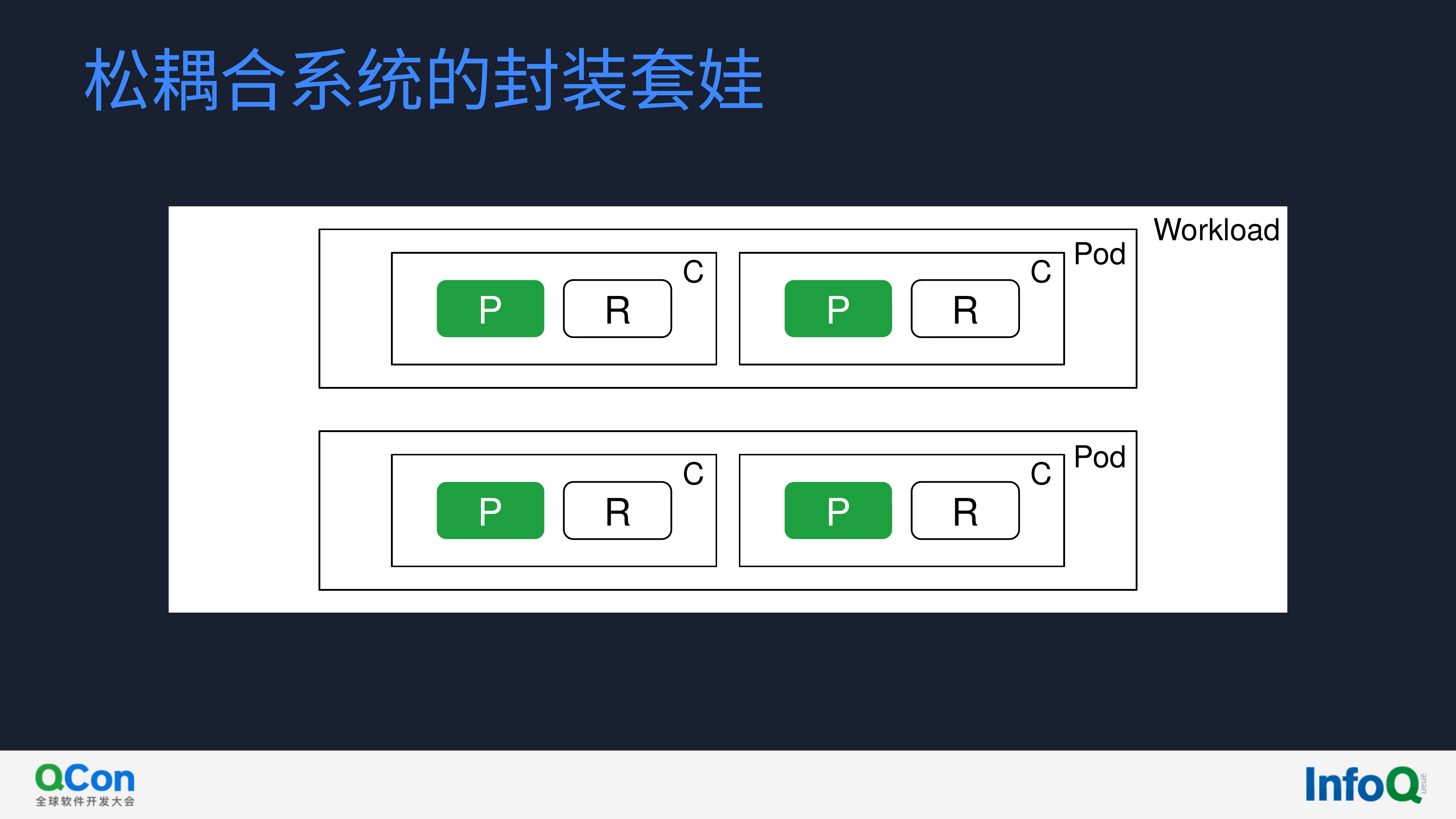

松耦合系统的封装套娃

Workload

Pod

C
P
R

C
P
R

Pod

C
P
R

C
P
R